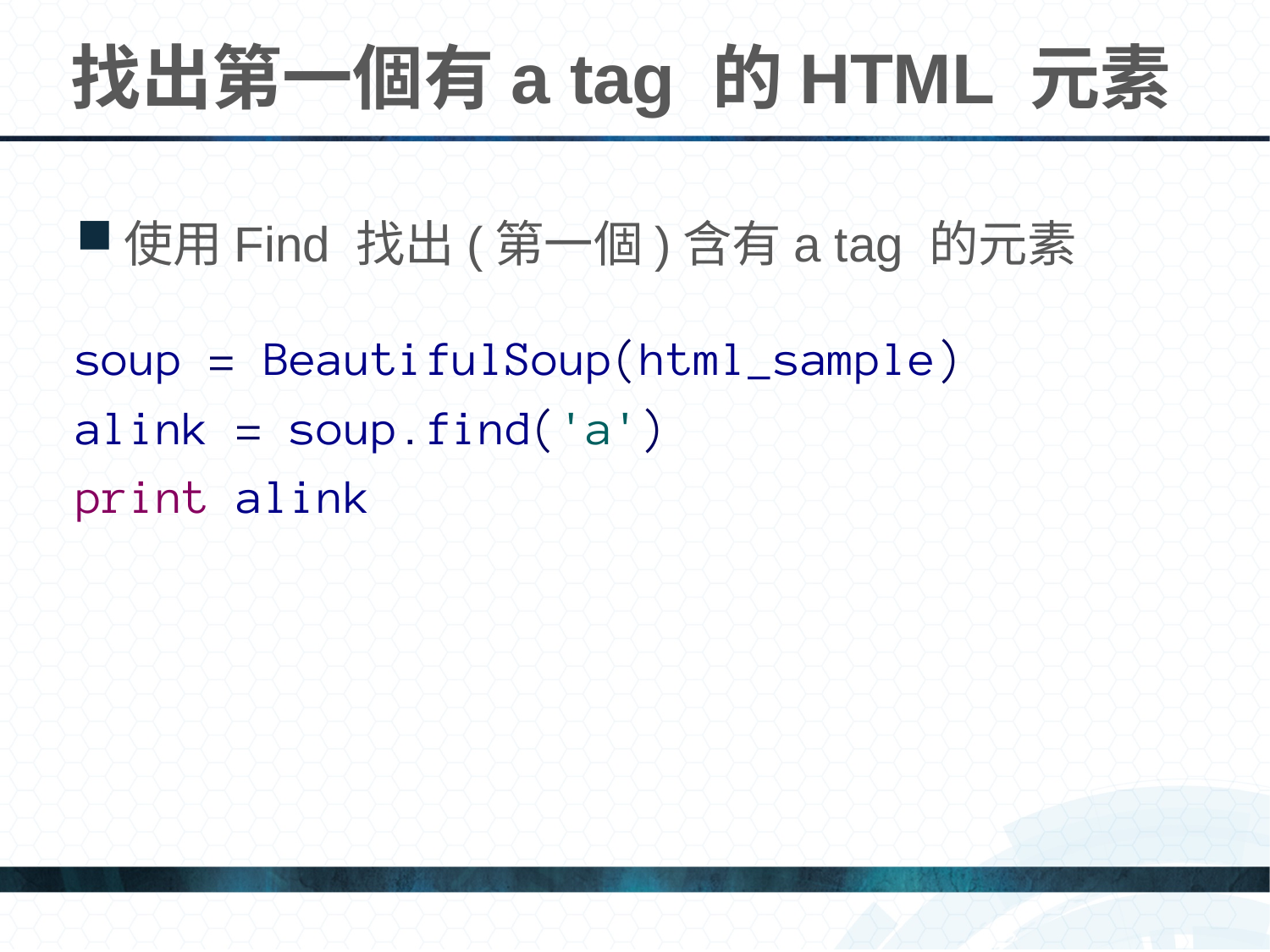

# 找出第一個有a tag 的HTML 元素
使用Find 找出(第一個)含有a tag 的元素

soup = BeautifulSoup(html_sample)
alink = soup.find('a')
print alink